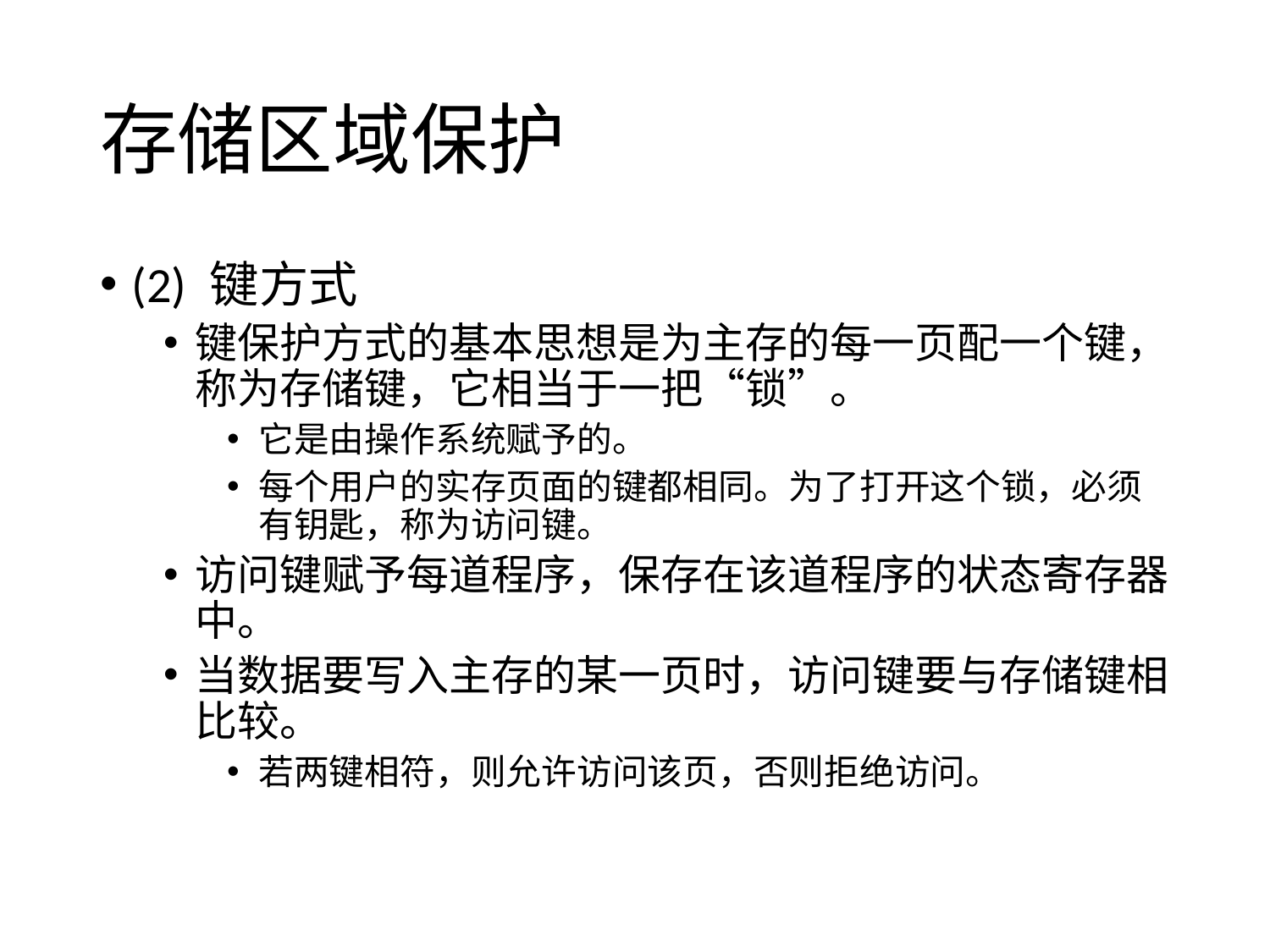

# 存储区域保护
(2) 键方式
键保护方式的基本思想是为主存的每一页配一个键，称为存储键，它相当于一把“锁”。
它是由操作系统赋予的。
每个用户的实存页面的键都相同。为了打开这个锁，必须有钥匙，称为访问键。
访问键赋予每道程序，保存在该道程序的状态寄存器中。
当数据要写入主存的某一页时，访问键要与存储键相比较。
若两键相符，则允许访问该页，否则拒绝访问。